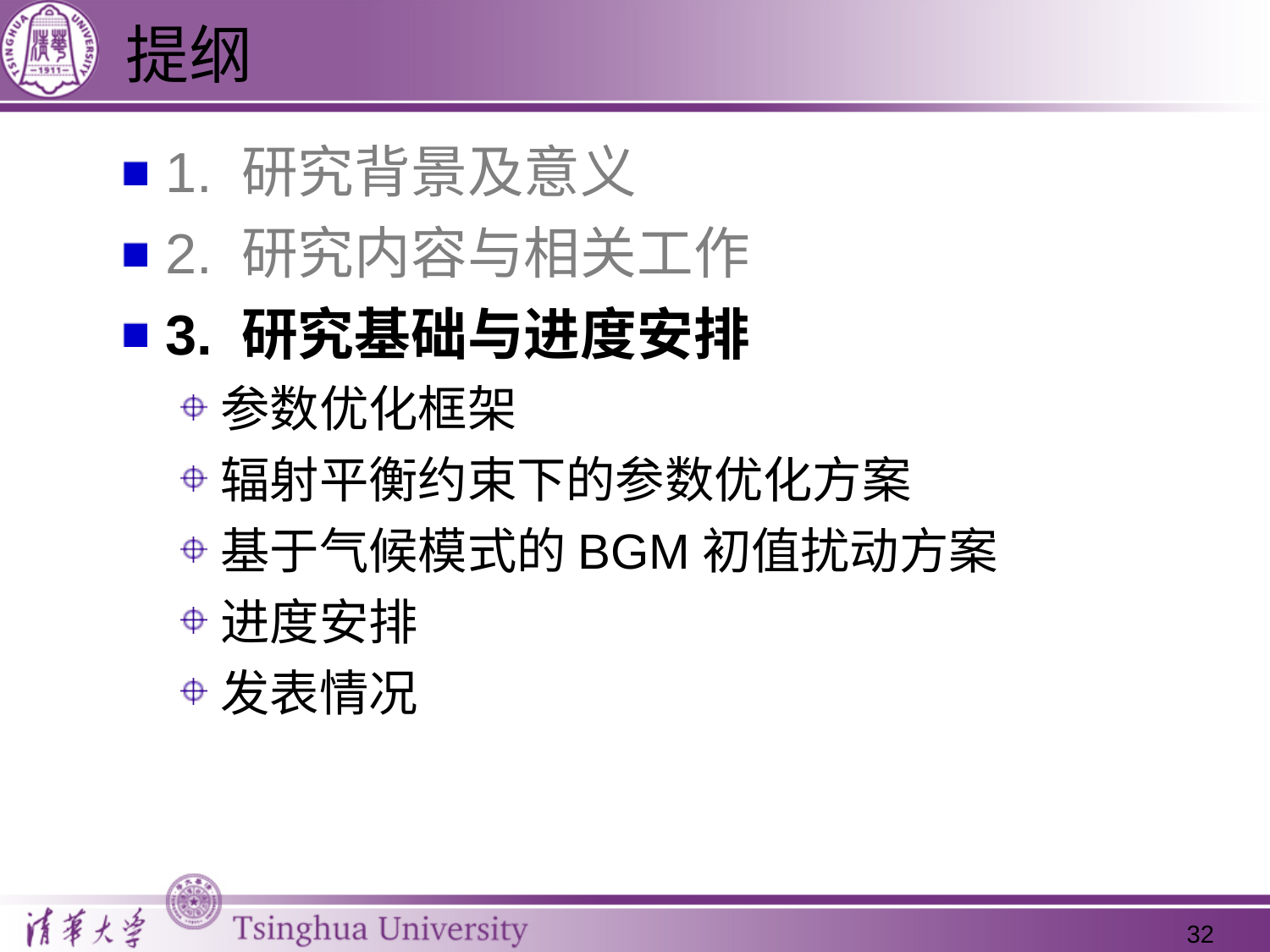

# 提纲
1. 研究背景及意义
2. 研究内容与相关工作
3. 研究基础与进度安排
参数优化框架
辐射平衡约束下的参数优化方案
基于气候模式的BGM初值扰动方案
进度安排
发表情况
32